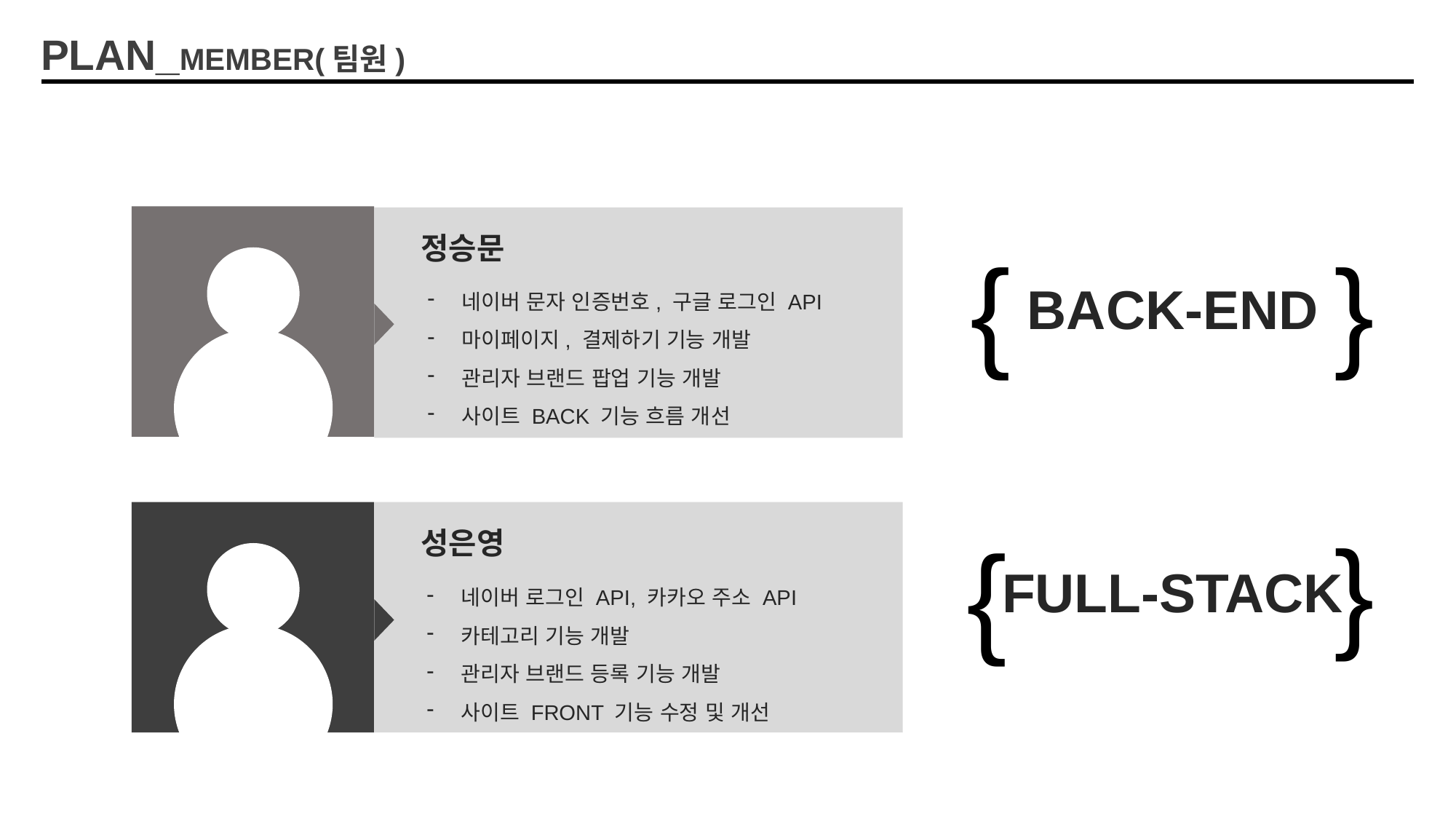

PLAN_MEMBER(팀원)

정승문
{
}
BACK-END

네이버 문자 인증번호, 구글 로그인 API
마이페이지, 결제하기 기능 개발
관리자 브랜드 팝업 기능 개발
사이트 BACK 기능 흐름 개선

}
{
FULL-STACK
성은영

네이버 로그인 API, 카카오 주소 API
카테고리 기능 개발
관리자 브랜드 등록 기능 개발
사이트 FRONT 기능 수정 및 개선